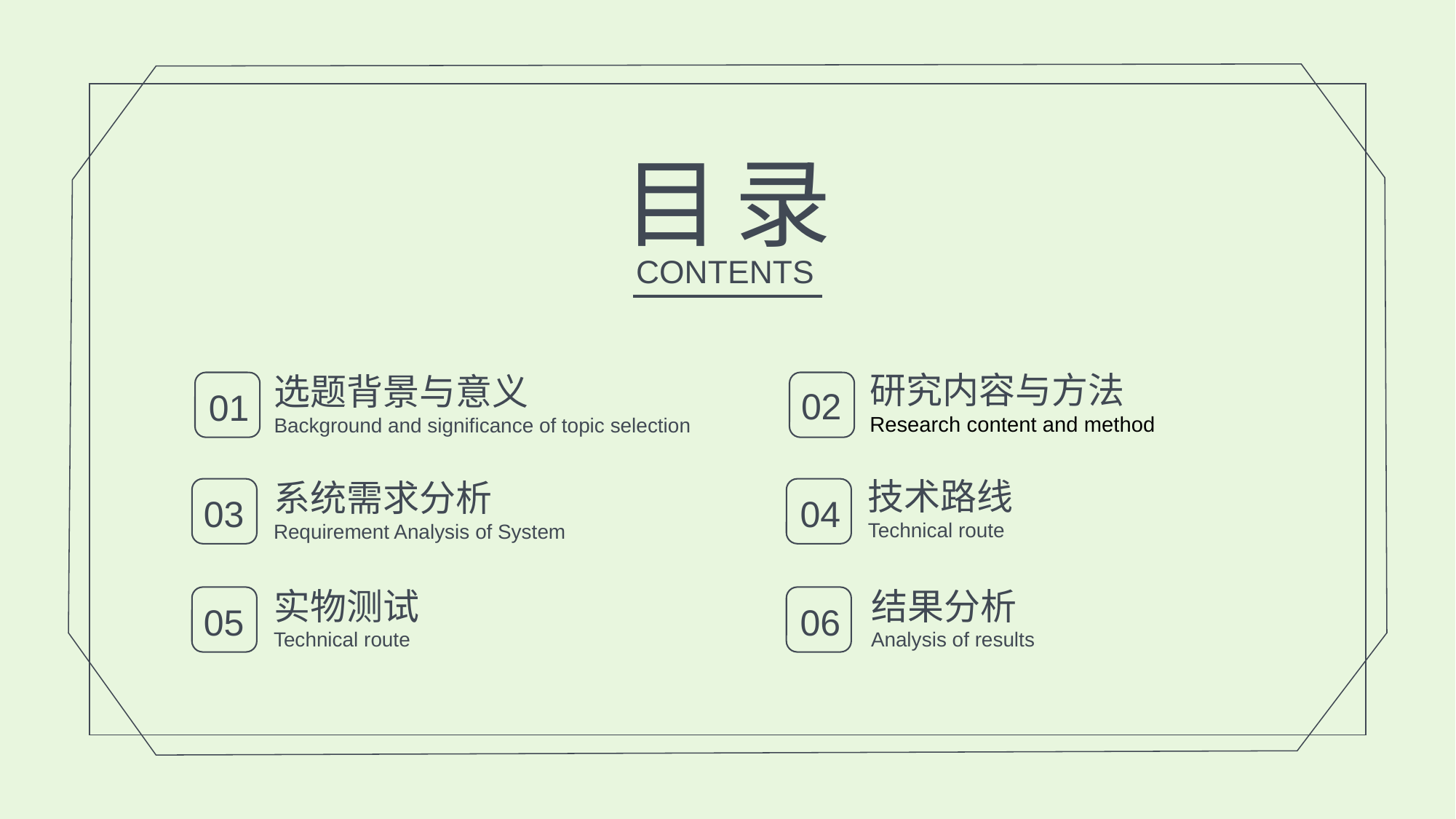

行业PPT模板http://www.1ppt.com/hangye/

目 录
CONTENTS

研究内容与方法
Research content and method
选题背景与意义
Background and significance of topic selection

02
01
技术路线
Technical route
系统需求分析
Requirement Analysis of System

03
04
实物测试
Technical route
结果分析
Analysis of results

05
06